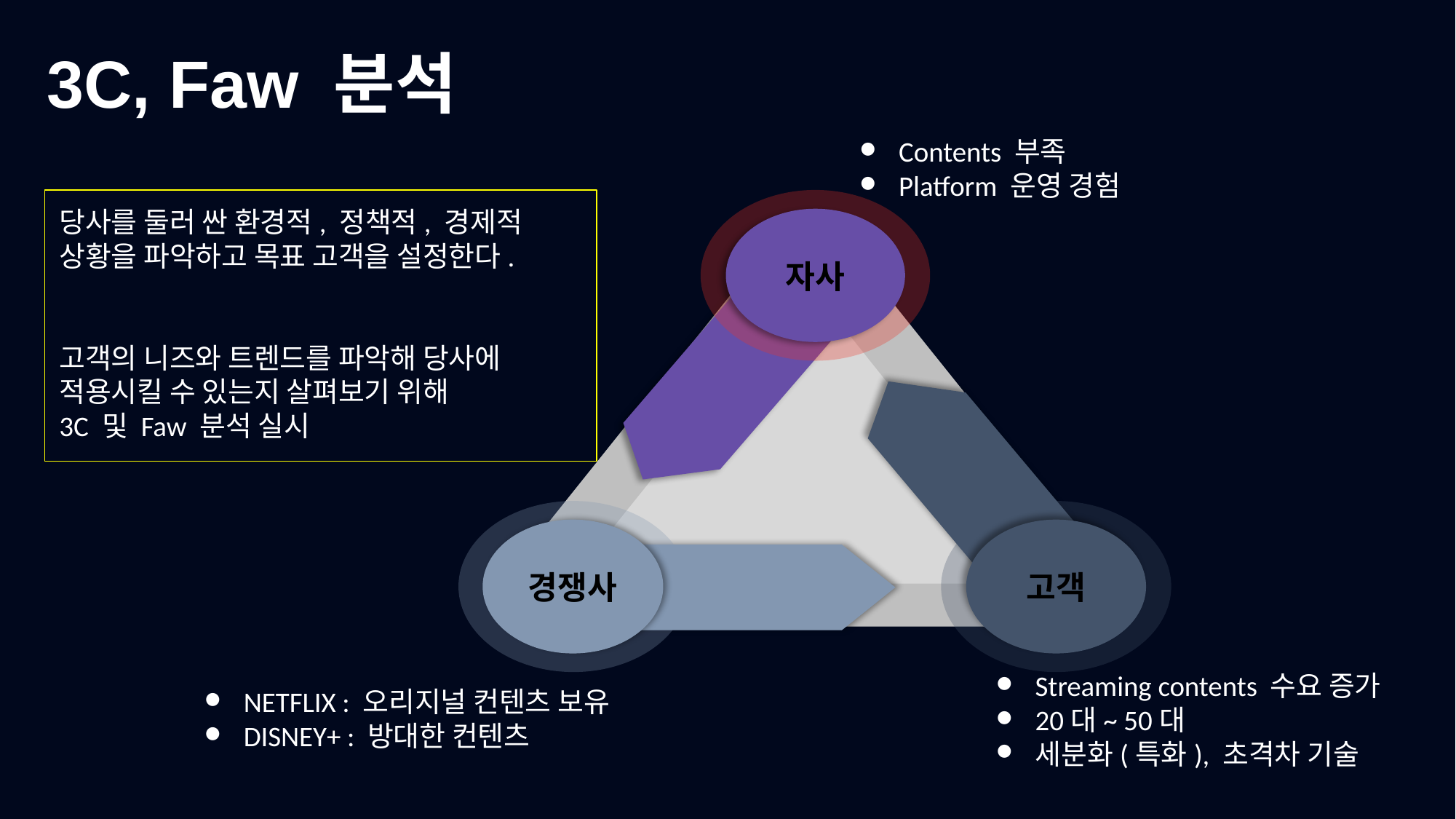

3C, Faw 분석
Contents 부족
Platform 운영 경험

자사

고객
경쟁사

당사를 둘러 싼 환경적, 정책적, 경제적 상황을 파악하고 목표 고객을 설정한다.

고객의 니즈와 트렌드를 파악해 당사에 적용시킬 수 있는지 살펴보기 위해
3C 및 Faw 분석 실시
Streaming contents 수요 증가
20대~ 50대
세분화(특화), 초격차 기술
NETFLIX : 오리지널 컨텐츠 보유
DISNEY+ : 방대한 컨텐츠